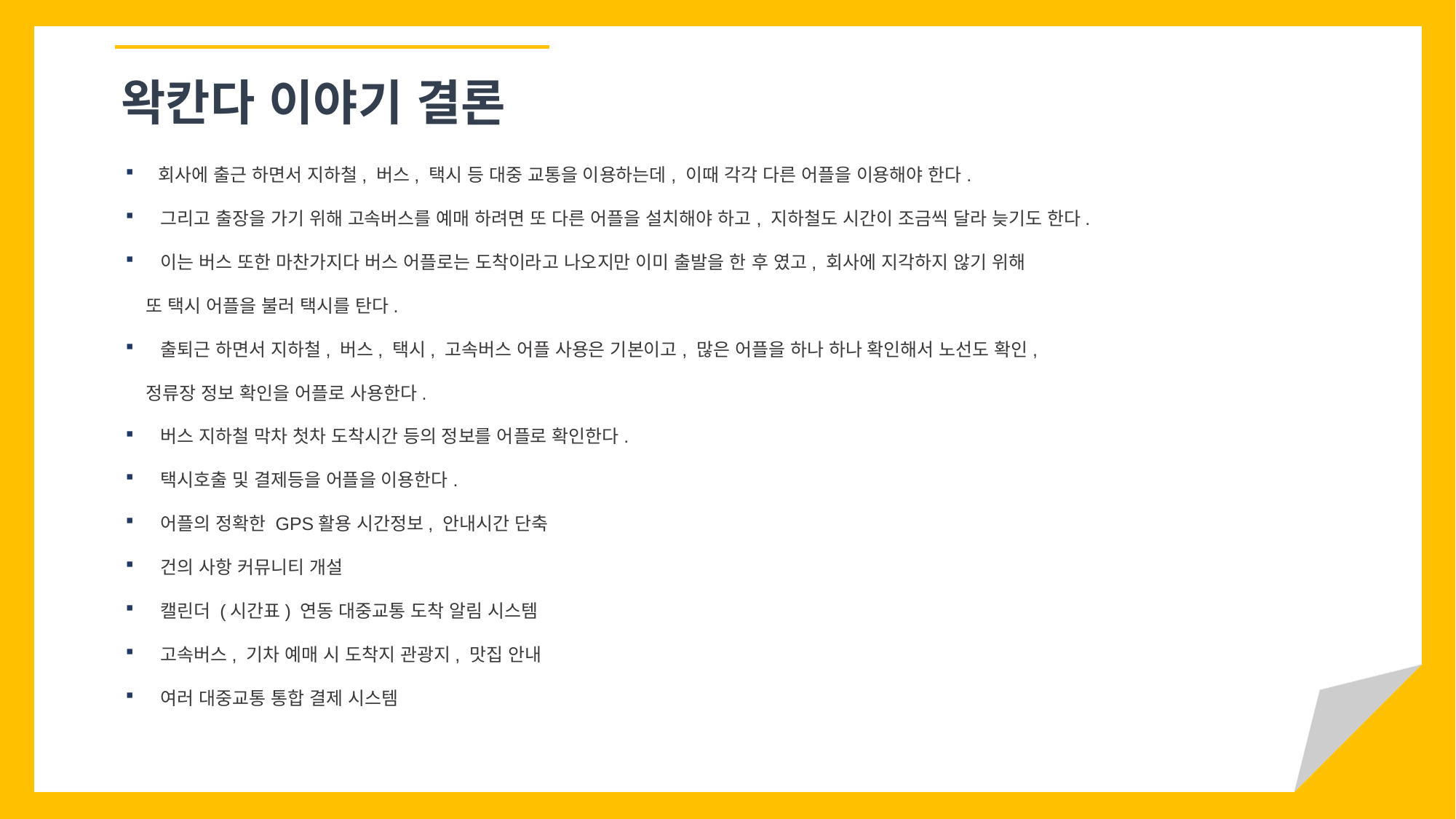

왁칸다 이야기 결론
  회사에 출근 하면서 지하철, 버스, 택시 등 대중 교통을 이용하는데, 이때 각각 다른 어플을 이용해야 한다.
  그리고 출장을 가기 위해 고속버스를 예매 하려면 또 다른 어플을 설치해야 하고, 지하철도 시간이 조금씩 달라 늦기도 한다.
  이는 버스 또한 마찬가지다 버스 어플로는 도착이라고 나오지만 이미 출발을 한 후 였고, 회사에 지각하지 않기 위해
또 택시 어플을 불러 택시를 탄다.
  출퇴근 하면서 지하철, 버스, 택시, 고속버스 어플 사용은 기본이고, 많은 어플을 하나 하나 확인해서 노선도 확인,
정류장 정보 확인을 어플로 사용한다.
  버스 지하철 막차 첫차 도착시간 등의 정보를 어플로 확인한다.
  택시호출 및 결제등을 어플을 이용한다.
  어플의 정확한 GPS활용 시간정보, 안내시간 단축
  건의 사항 커뮤니티 개설
  캘린더 (시간표) 연동 대중교통 도착 알림 시스템
  고속버스, 기차 예매 시 도착지 관광지, 맛집 안내
  여러 대중교통 통합 결제 시스템